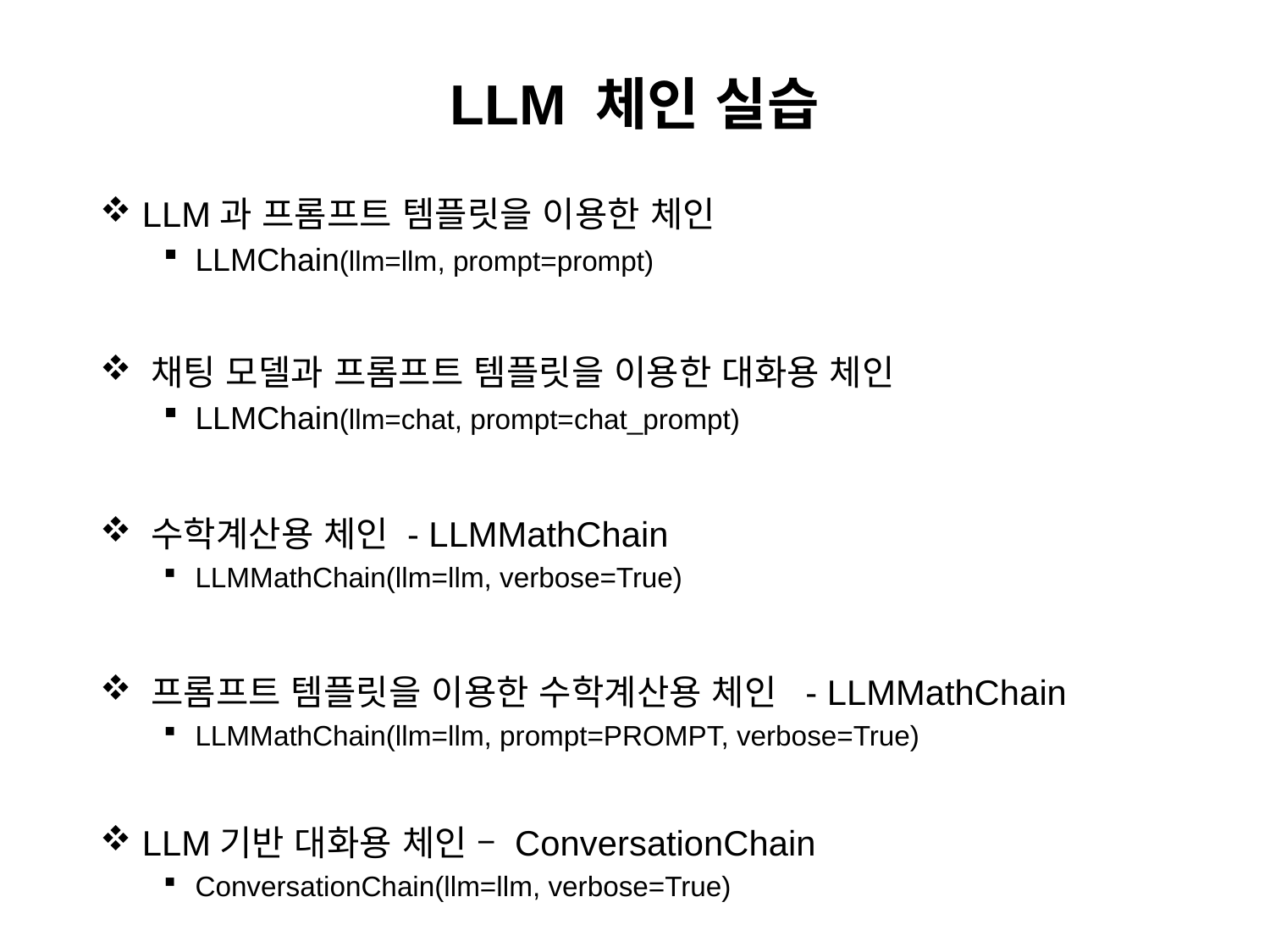

# LLM 체인 실습
 LLM과 프롬프트 템플릿을 이용한 체인
LLMChain(llm=llm, prompt=prompt)

 채팅 모델과 프롬프트 템플릿을 이용한 대화용 체인
LLMChain(llm=chat, prompt=chat_prompt)

 수학계산용 체인 - LLMMathChain
LLMMathChain(llm=llm, verbose=True)

 프롬프트 템플릿을 이용한 수학계산용 체인  - LLMMathChain
LLMMathChain(llm=llm, prompt=PROMPT, verbose=True)

 LLM기반 대화용 체인 – ConversationChain
ConversationChain(llm=llm, verbose=True)